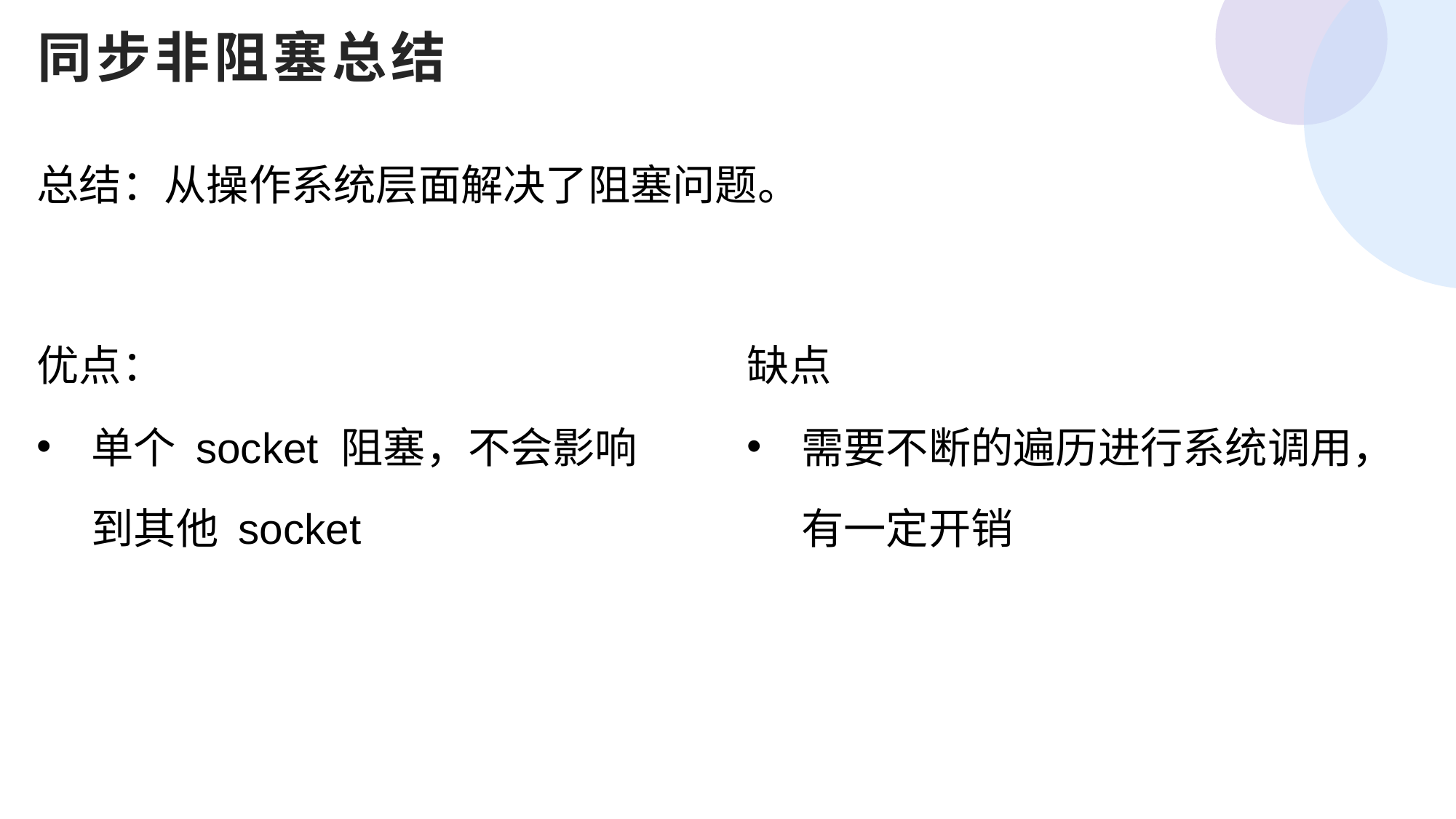

同步非阻塞总结
总结：从操作系统层面解决了阻塞问题。
优点：
单个 socket 阻塞，不会影响到其他 socket
缺点
需要不断的遍历进行系统调用，有一定开销